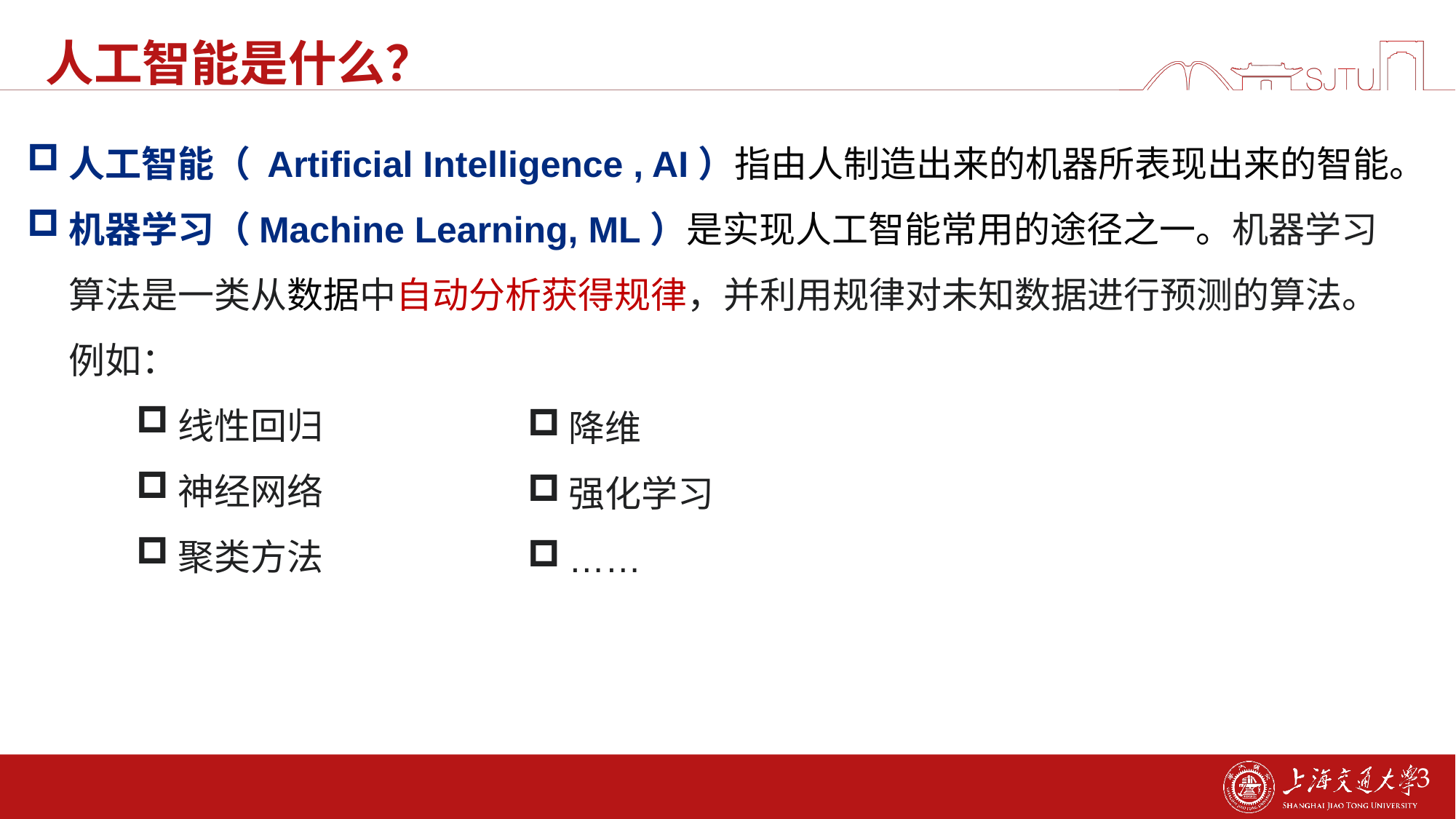

# 人工智能是什么？
人工智能（ Artificial Intelligence , AI）指由人制造出来的机器所表现出来的智能。
机器学习（Machine Learning, ML）是实现人工智能常用的途径之一。机器学习算法是一类从数据中自动分析获得规律，并利用规律对未知数据进行预测的算法。例如：
线性回归
神经网络
聚类方法
降维
强化学习
……
3